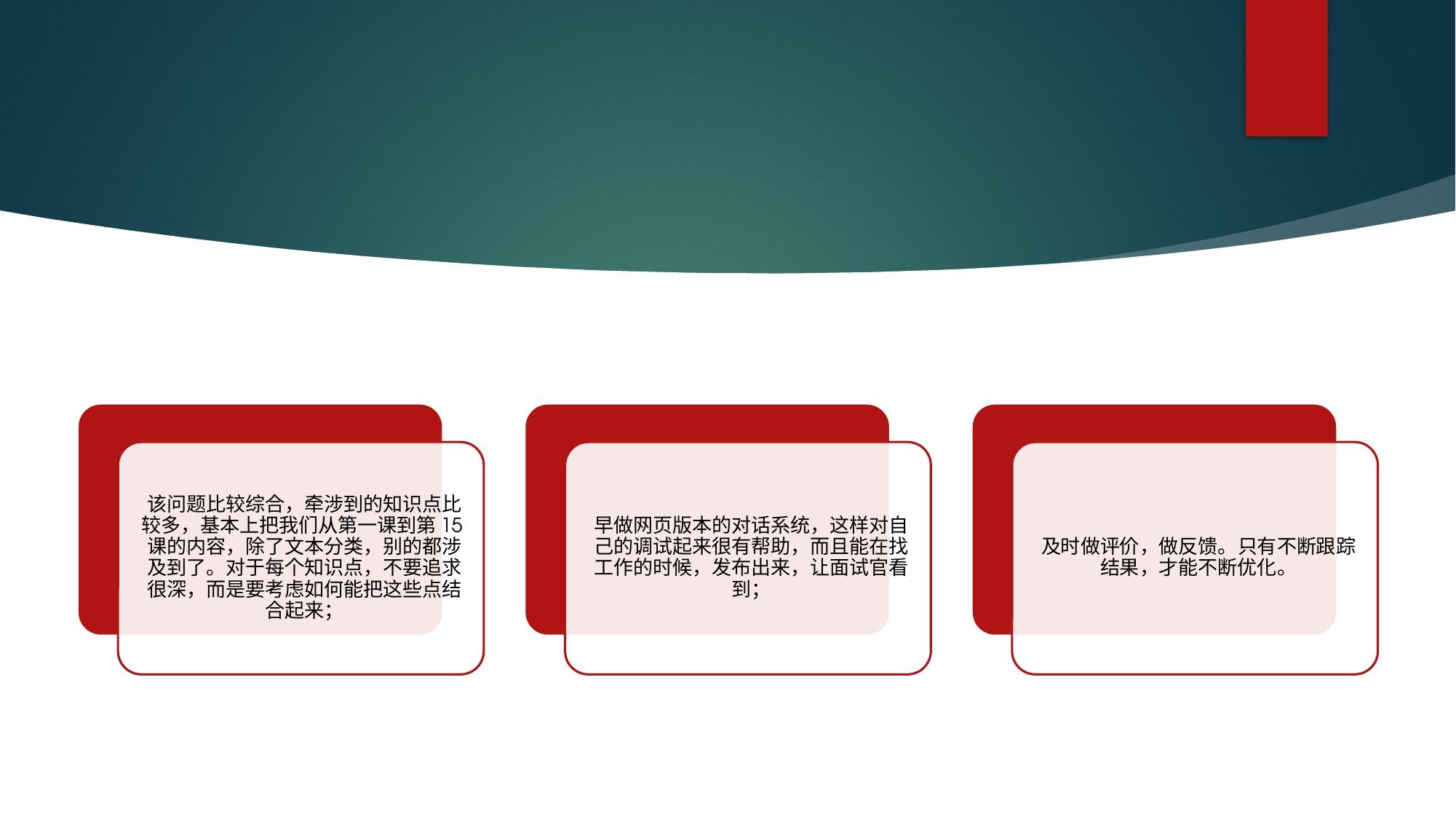

#

该问题比较综合，牵涉到的知识点比较多，基本上把我们从第一课到第15课的内容，除了文本分类，别的都涉及到了。对于每个知识点，不要追求很深，而是要考虑如何能把这些点结合起来；
早做网页版本的对话系统，这样对自己的调试起来很有帮助，而且能在找工作的时候，发布出来，让面试官看到；
及时做评价，做反馈。只有不断跟踪结果，才能不断优化。